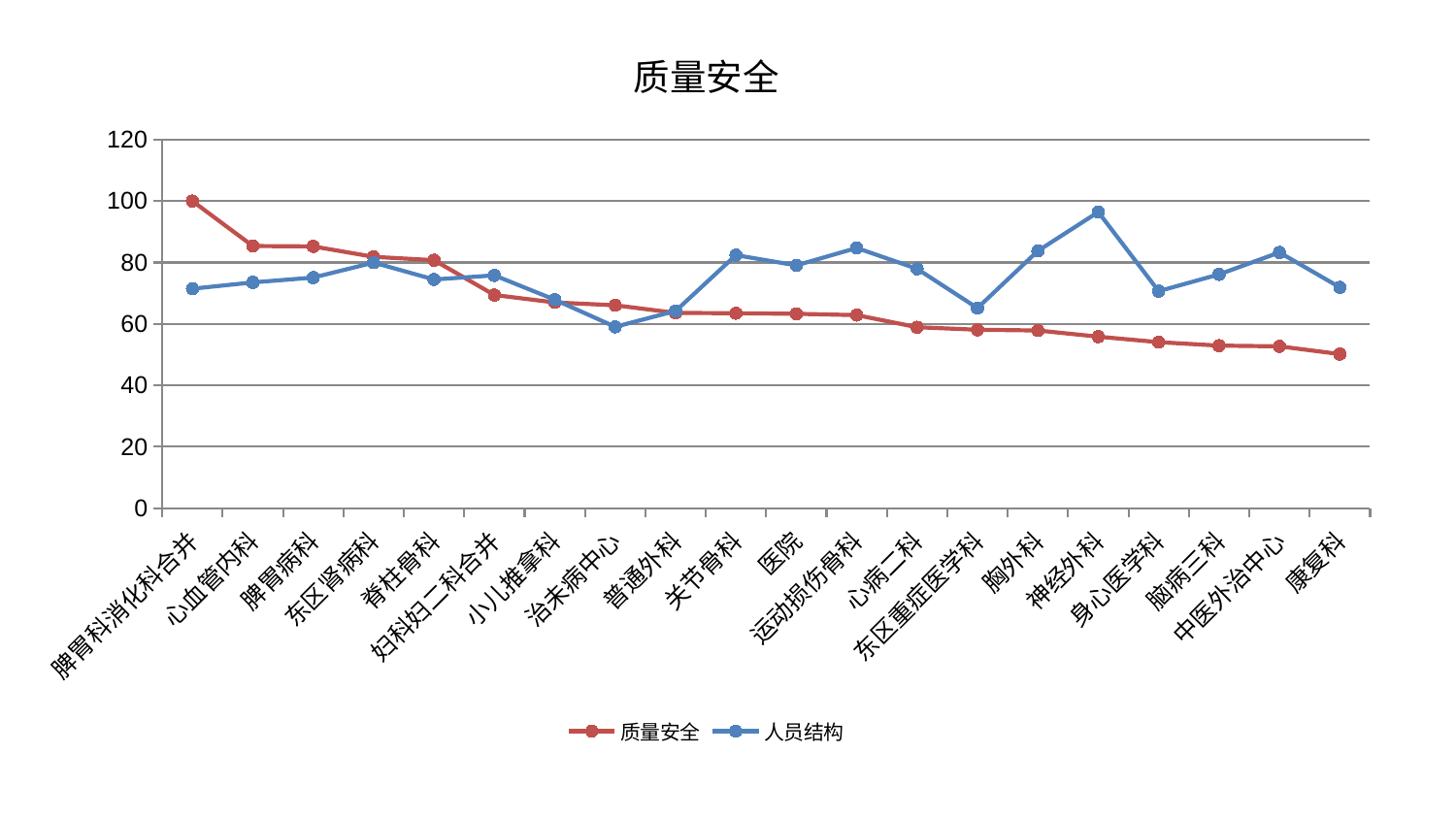

### Chart: 质量安全

| Category | 质量安全 | 人员结构 |
|---|---|---|
| 脾胃科消化科合并 | 100.00000000000001 | 71.47559371518646 |
| 心血管内科 | 85.3836115186383 | 73.5360499428307 |
| 脾胃病科 | 85.25173819728792 | 75.09111104010135 |
| 东区肾病科 | 81.84457571977202 | 79.98078465858492 |
| 脊柱骨科 | 80.76516959676731 | 74.48611137587376 |
| 妇科妇二科合并 | 69.43500524573524 | 75.81663145169445 |
| 小儿推拿科 | 67.00543141423947 | 67.90697290926794 |
| 治未病中心 | 66.09290024718126 | 59.0736735937748 |
| 普通外科 | 63.61495889520884 | 64.22804775565744 |
| 关节骨科 | 63.49988996850636 | 82.40213775048349 |
| 医院 | 63.31292349723919 | 79.06535841487158 |
| 运动损伤骨科 | 62.89075418915534 | 84.7421952849973 |
| 心病二科 | 58.93872473961447 | 77.95982857581768 |
| 东区重症医学科 | 58.1178224431748 | 65.16721413998918 |
| 胸外科 | 57.88740435489755 | 83.78889014038995 |
| 神经外科 | 55.872645390230176 | 96.42928084825628 |
| 身心医学科 | 54.08736005542333 | 70.67471294960086 |
| 脑病三科 | 52.95657403361119 | 76.13957826487065 |
| 中医外治中心 | 52.71042686892201 | 83.28160559546996 |
| 康复科 | 50.19280071862835 | 71.91868459062057 |
206